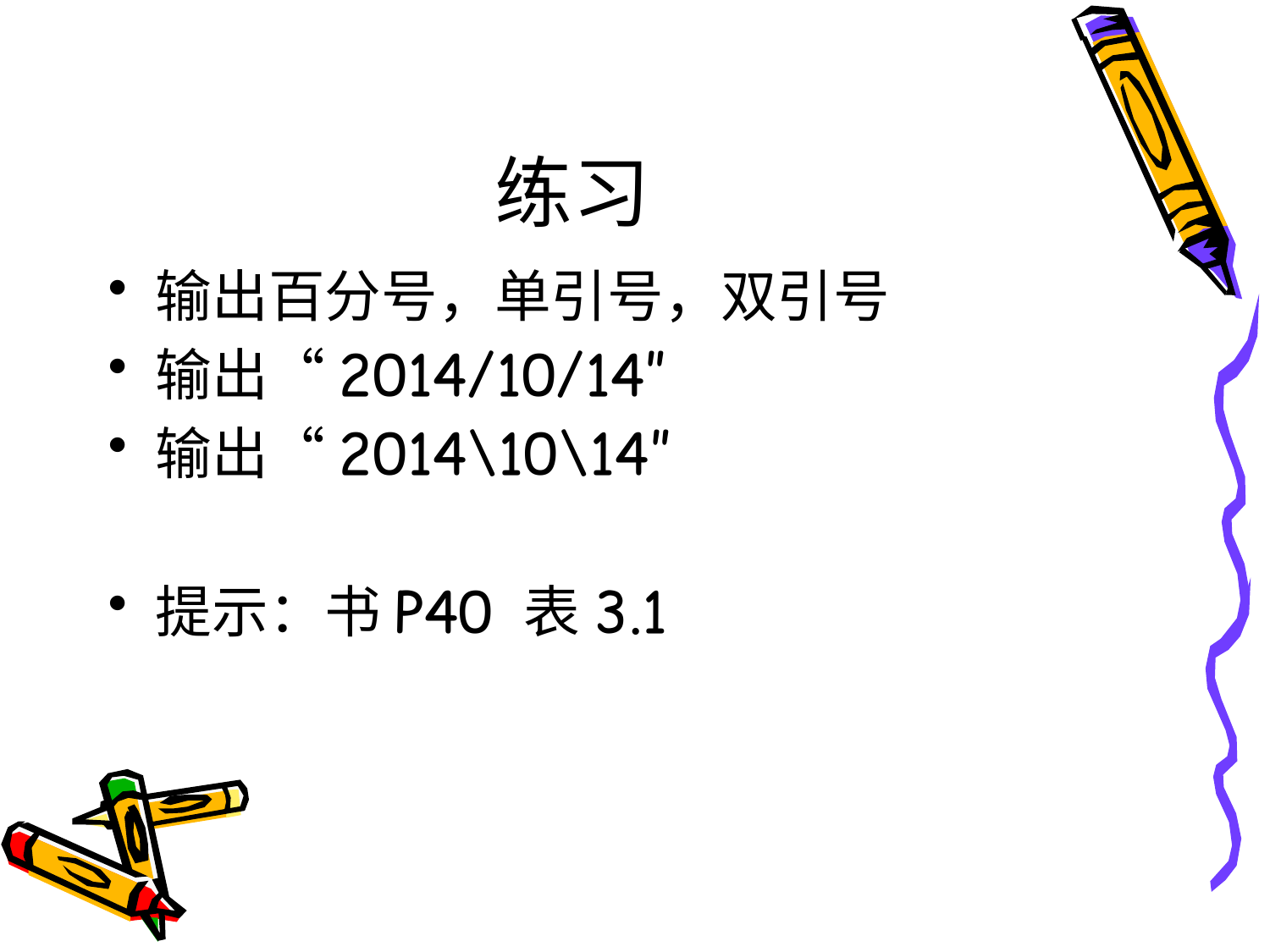

# 练习
输出百分号，单引号，双引号
输出“2014/10/14”
输出“2014\10\14”

提示：书P40 表3.1